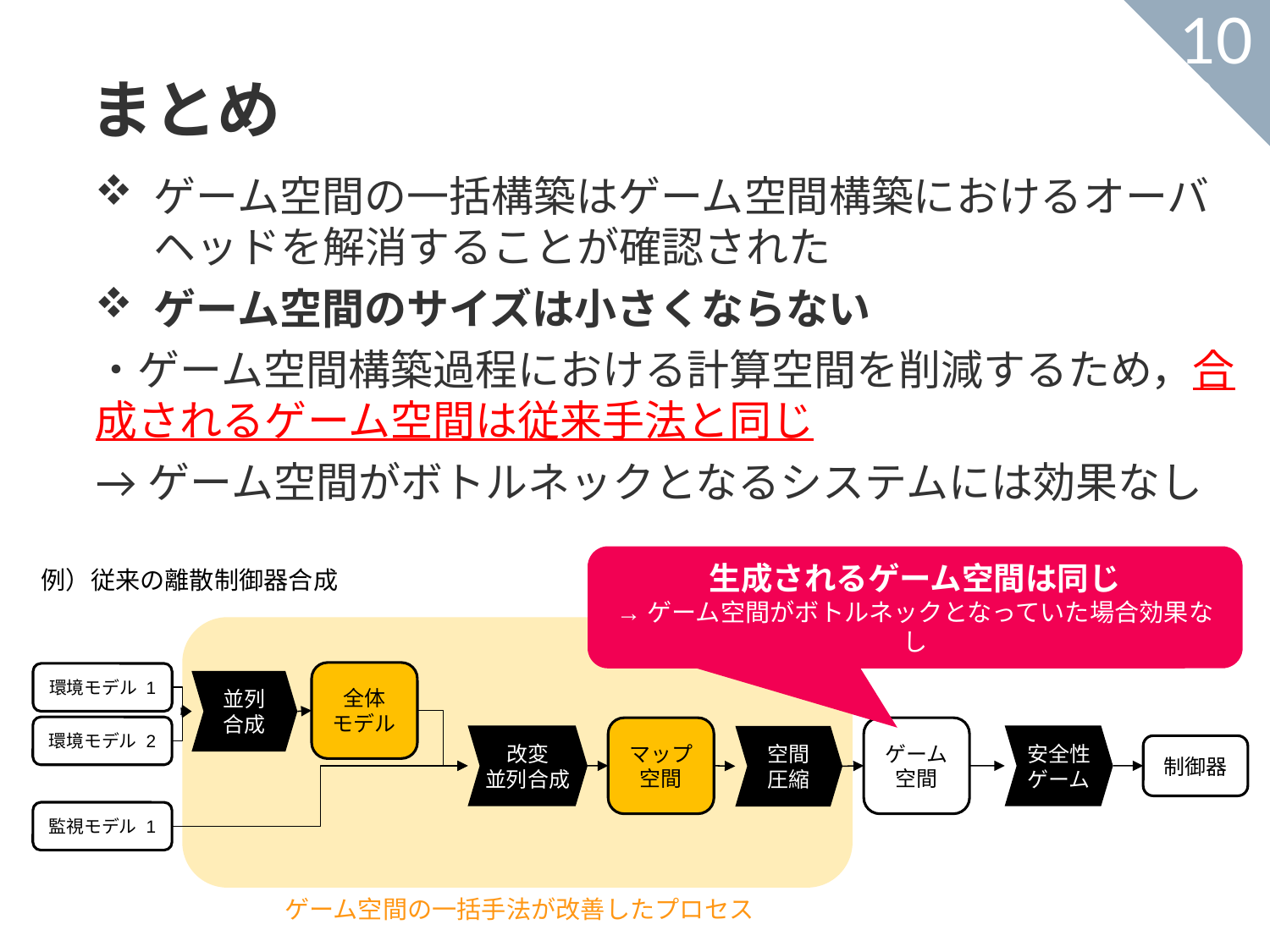

まとめ
103

ゲーム空間の一括構築はゲーム空間構築におけるオーバヘッドを解消することが確認された
ゲーム空間のサイズは小さくならない
・ゲーム空間構築過程における計算空間を削減するため，合成されるゲーム空間は従来手法と同じ
→ゲーム空間がボトルネックとなるシステムには効果なし
生成されるゲーム空間は同じ
→ゲーム空間がボトルネックとなっていた場合効果なし
例）従来の離散制御器合成

全体
モデル
環境モデル 1
並列
合成
環境モデル 2
マップ空間
ゲーム空間
改変
並列合成
安全性
ゲーム
空間
圧縮
制御器
監視モデル 1
ゲーム空間の一括手法が改善したプロセス